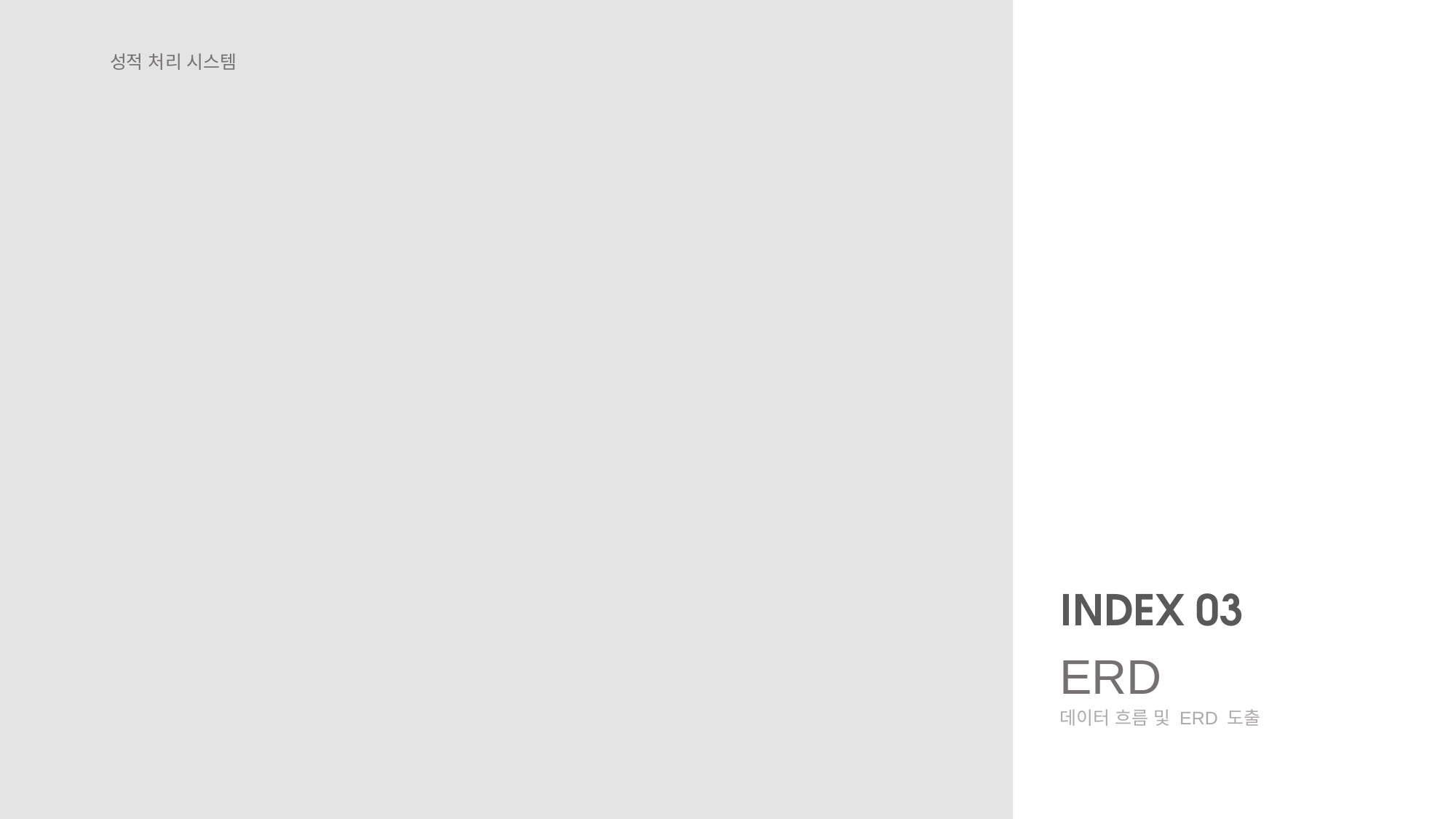

성적 처리 시스템
INDEX 03
ERD
데이터 흐름 및 ERD 도출